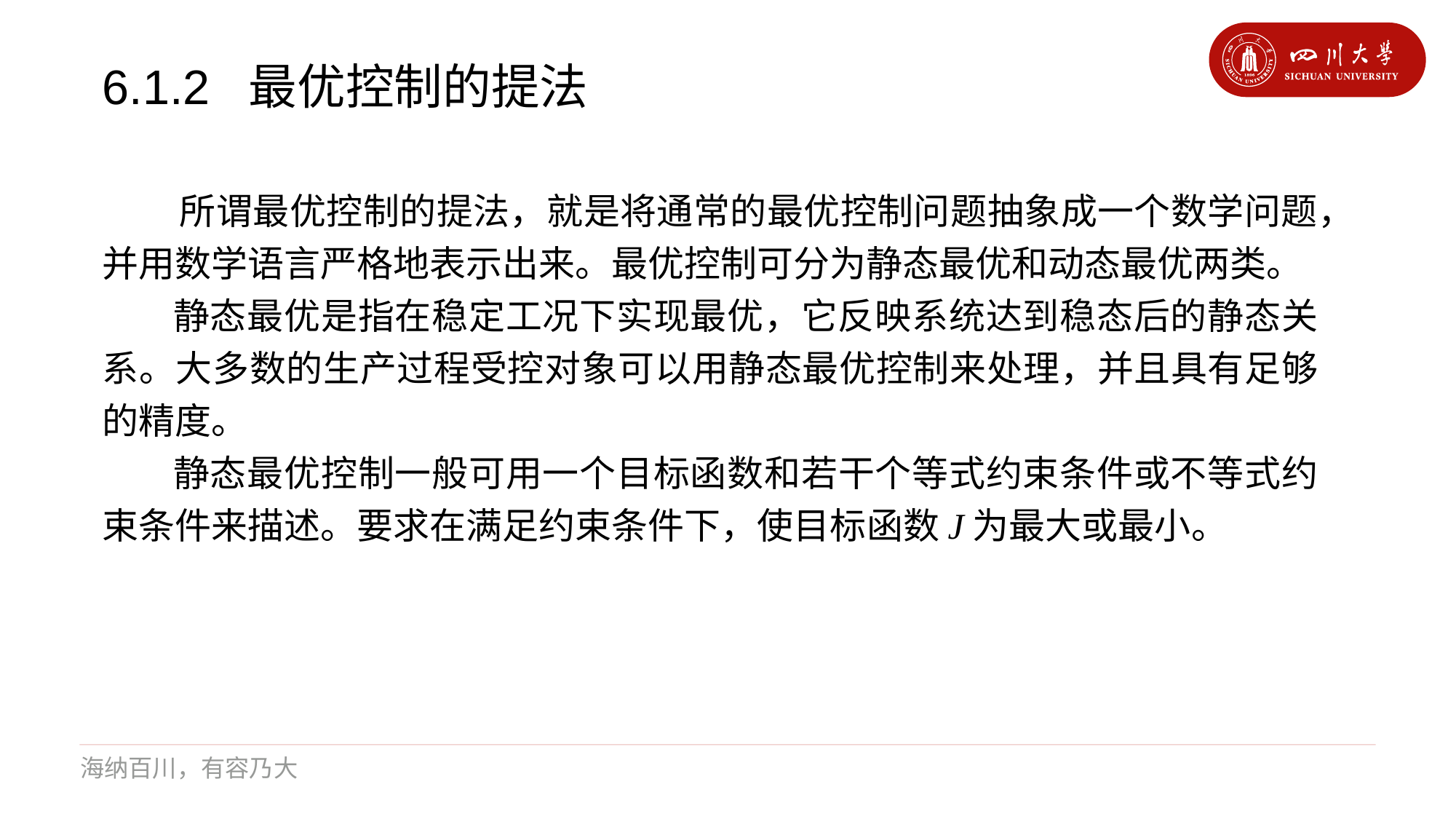

# 6.1.2  最优控制的提法
        所谓最优控制的提法，就是将通常的最优控制问题抽象成一个数学问题，并用数学语言严格地表示出来。最优控制可分为静态最优和动态最优两类。
       静态最优是指在稳定工况下实现最优，它反映系统达到稳态后的静态关系。大多数的生产过程受控对象可以用静态最优控制来处理，并且具有足够的精度。
       静态最优控制一般可用一个目标函数和若干个等式约束条件或不等式约束条件来描述。要求在满足约束条件下，使目标函数J为最大或最小。